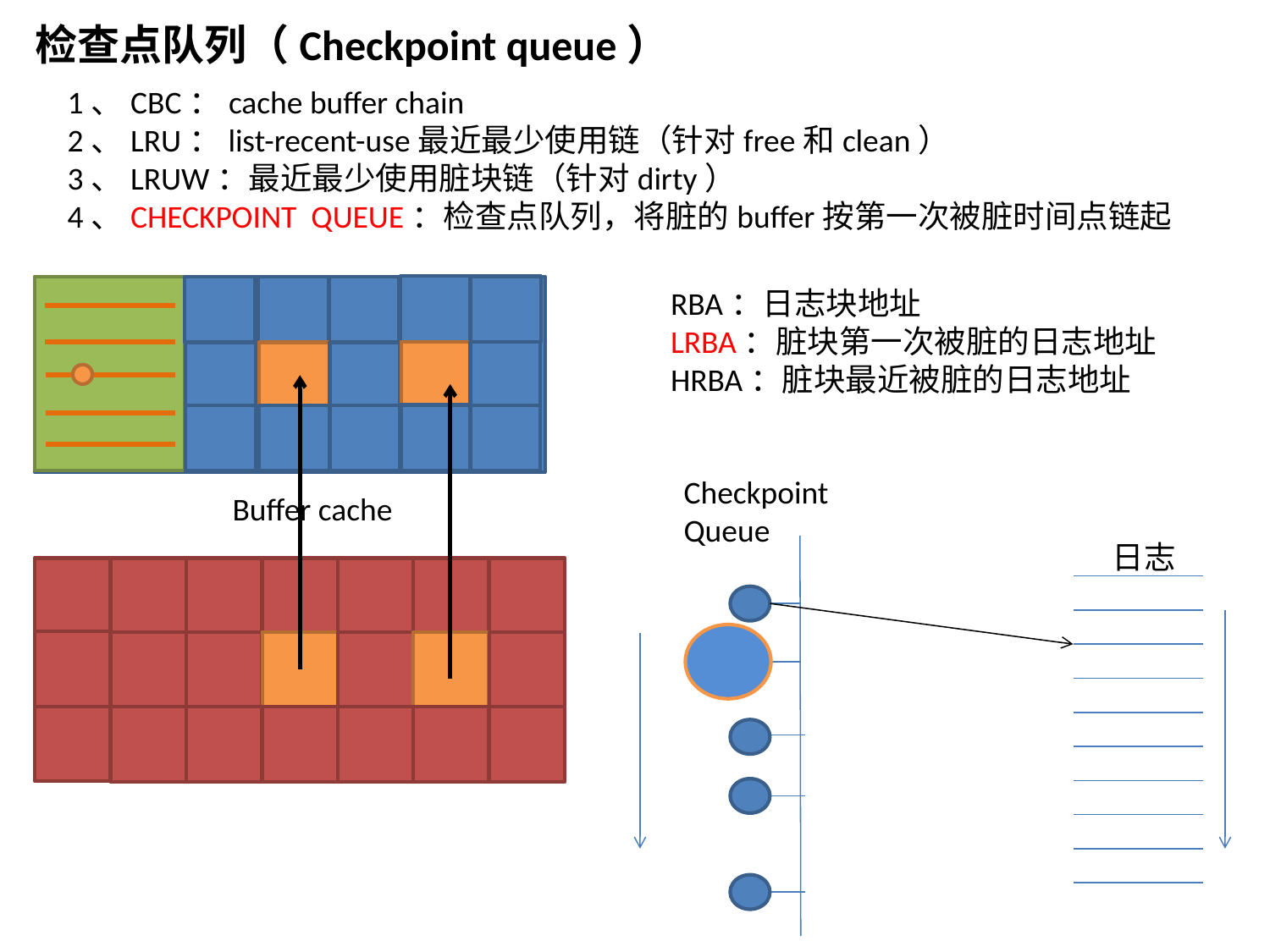

检查点队列（Checkpoint queue）
1、CBC：cache buffer chain
2、LRU：list-recent-use最近最少使用链（针对free和clean）
3、LRUW：最近最少使用脏块链（针对dirty）
4、CHECKPOINT  QUEUE：检查点队列，将脏的buffer按第一次被脏时间点链起

RBA：日志块地址
LRBA：脏块第一次被脏的日志地址
HRBA：脏块最近被脏的日志地址

Checkpoint Queue
Buffer cache
日志